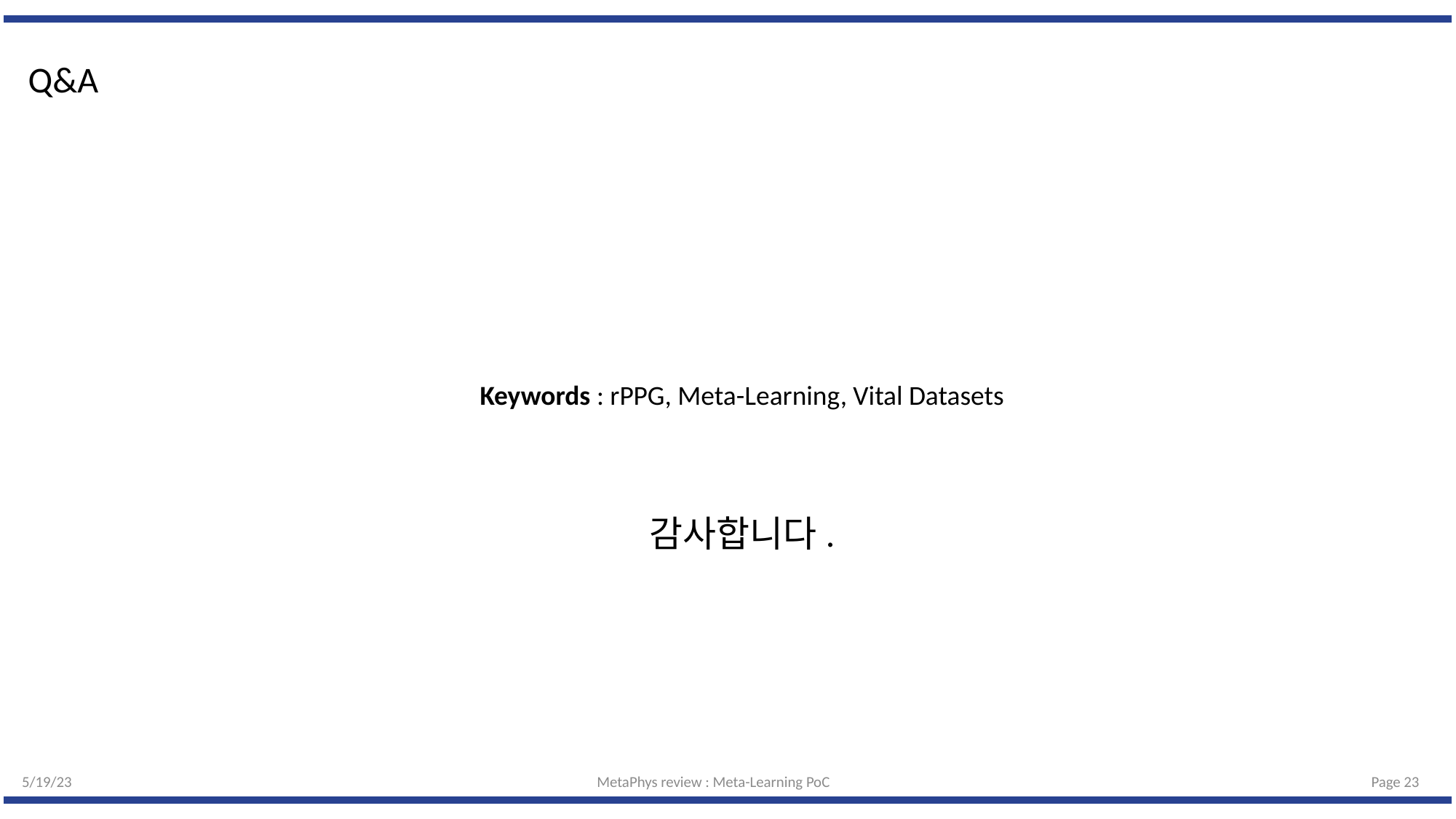

# Q&A

Keywords : rPPG, Meta-Learning, Vital Datasets

감사합니다.
5/19/23
MetaPhys review : Meta-Learning PoC
Page 23